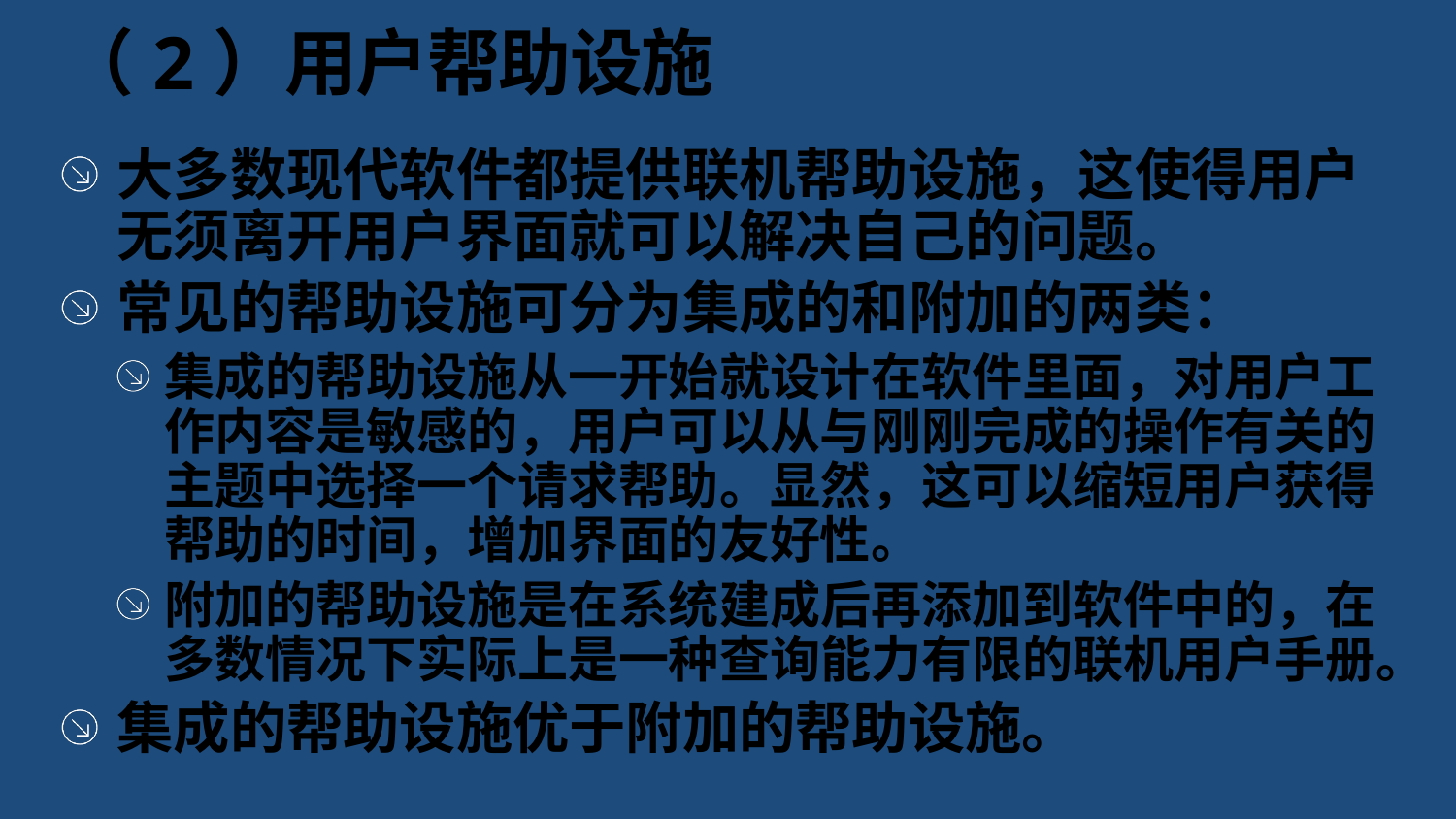

# （2）用户帮助设施
大多数现代软件都提供联机帮助设施，这使得用户无须离开用户界面就可以解决自己的问题。
常见的帮助设施可分为集成的和附加的两类：
集成的帮助设施从一开始就设计在软件里面，对用户工作内容是敏感的，用户可以从与刚刚完成的操作有关的主题中选择一个请求帮助。显然，这可以缩短用户获得帮助的时间，增加界面的友好性。
附加的帮助设施是在系统建成后再添加到软件中的，在多数情况下实际上是一种查询能力有限的联机用户手册。
集成的帮助设施优于附加的帮助设施。